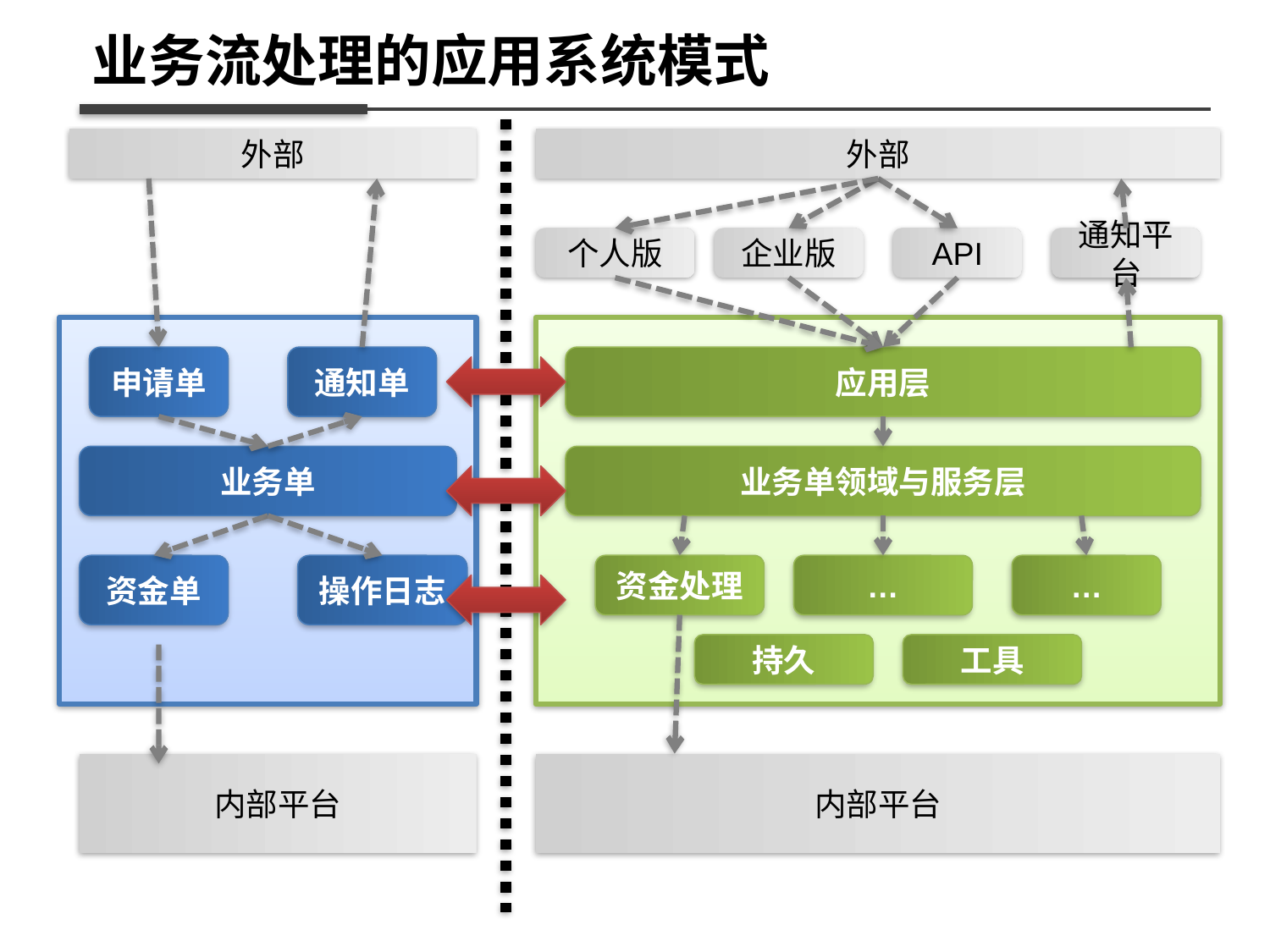

外部
外部
业务流处理的应用系统模式
应用层
业务单领域与服务层
个人版
企业版
通知平台
API
业务单
通知单
申请单

内部平台

…
资金处理
操作日志
…
资金单
持久
工具

内部平台